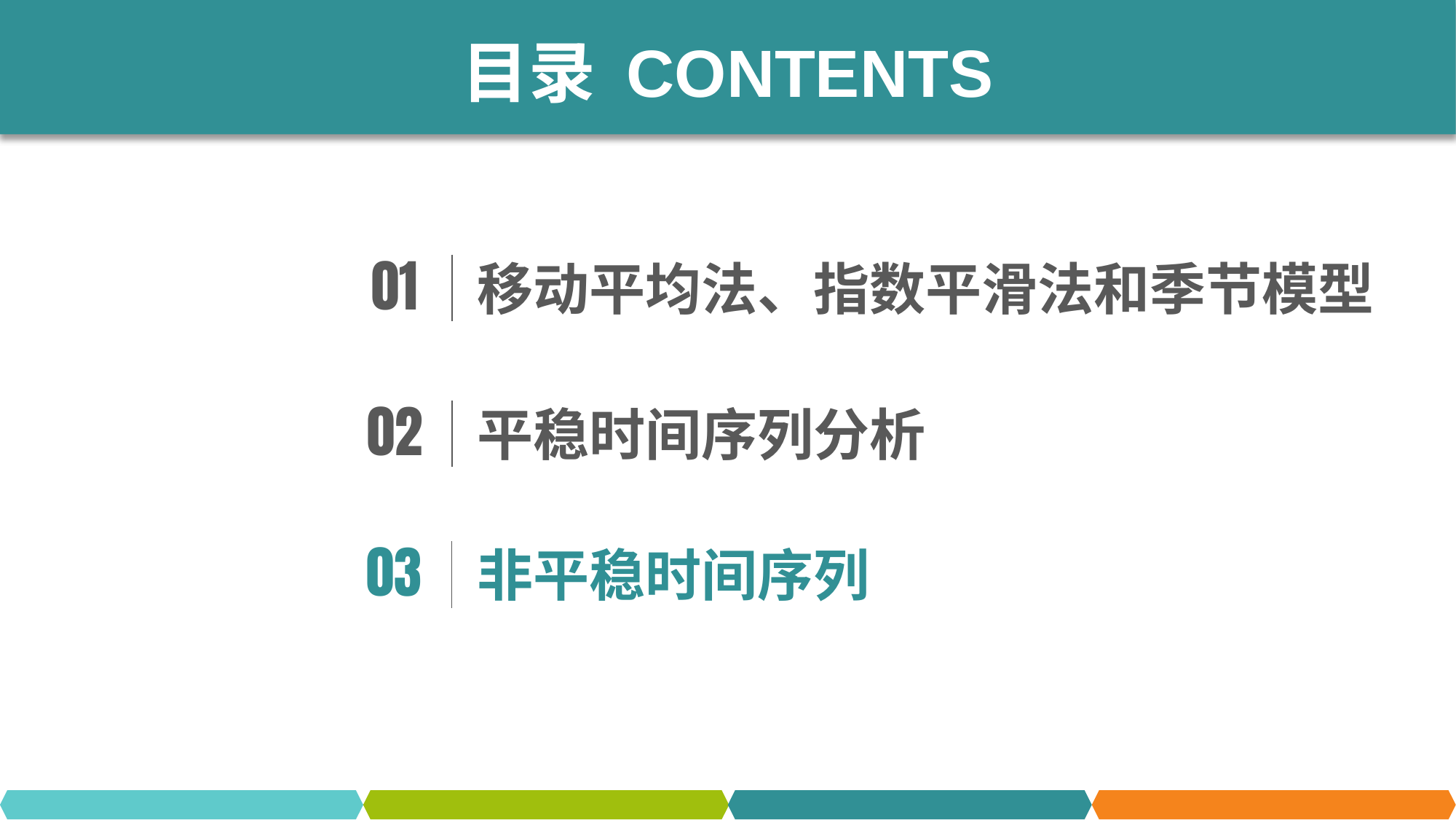

目录 CONTENTS
01
移动平均法、指数平滑法和季节模型
02
平稳时间序列分析
03
非平稳时间序列